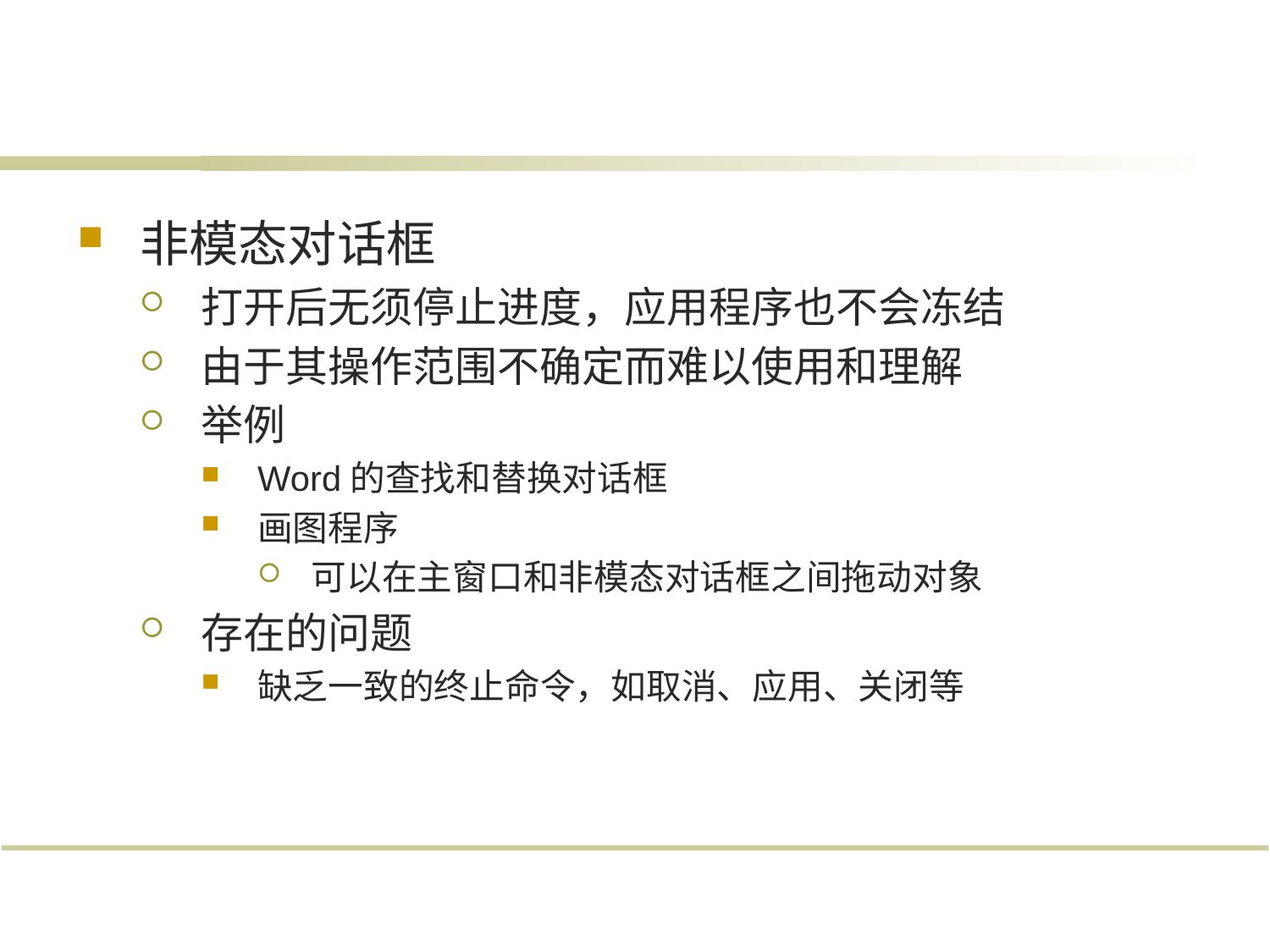

#
非模态对话框
打开后无须停止进度，应用程序也不会冻结
由于其操作范围不确定而难以使用和理解
举例
Word的查找和替换对话框
画图程序
可以在主窗口和非模态对话框之间拖动对象
存在的问题
缺乏一致的终止命令，如取消、应用、关闭等